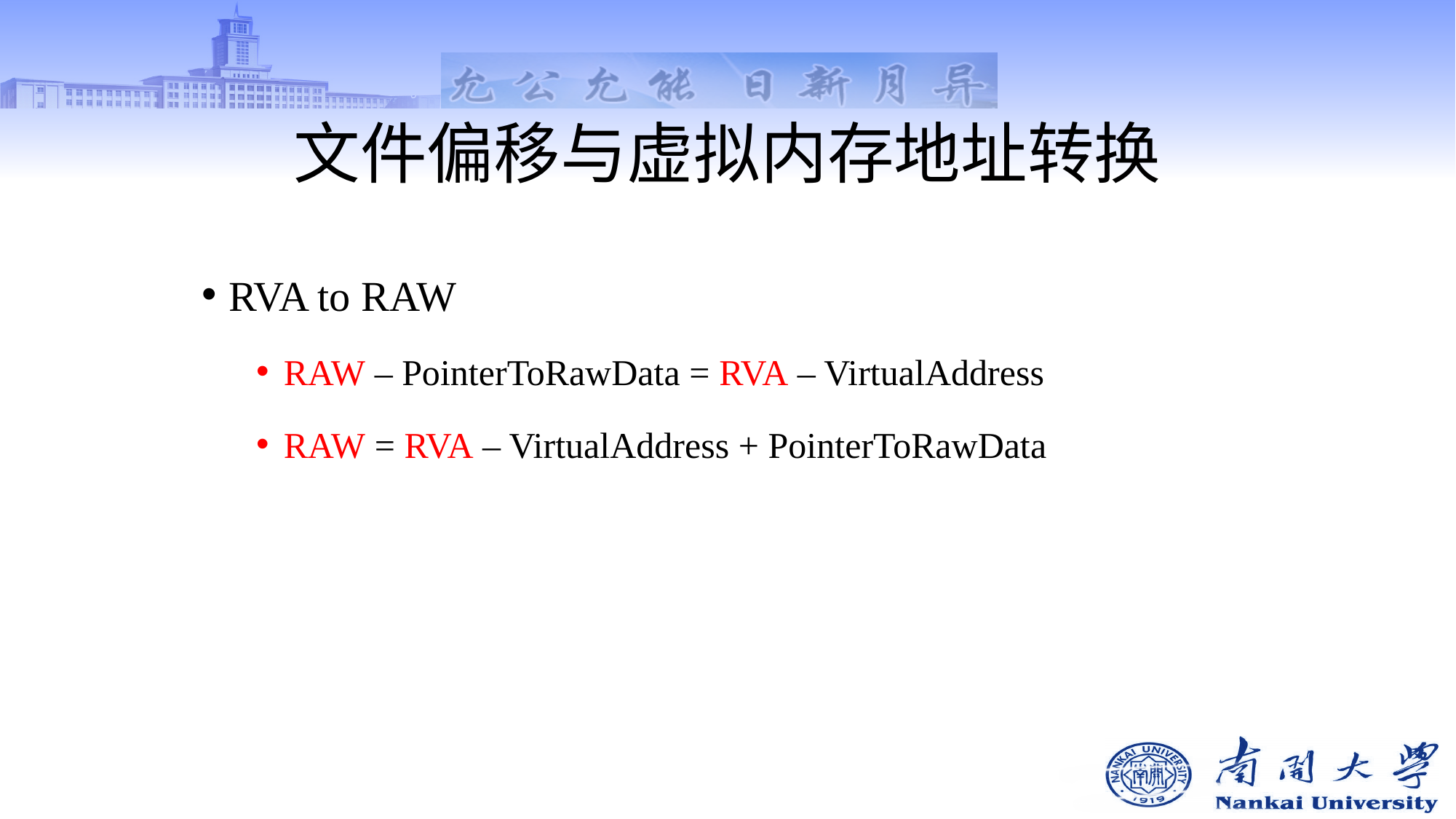

# 文件偏移与虚拟内存地址转换
RVA to RAW
RAW – PointerToRawData = RVA – VirtualAddress
RAW = RVA – VirtualAddress + PointerToRawData